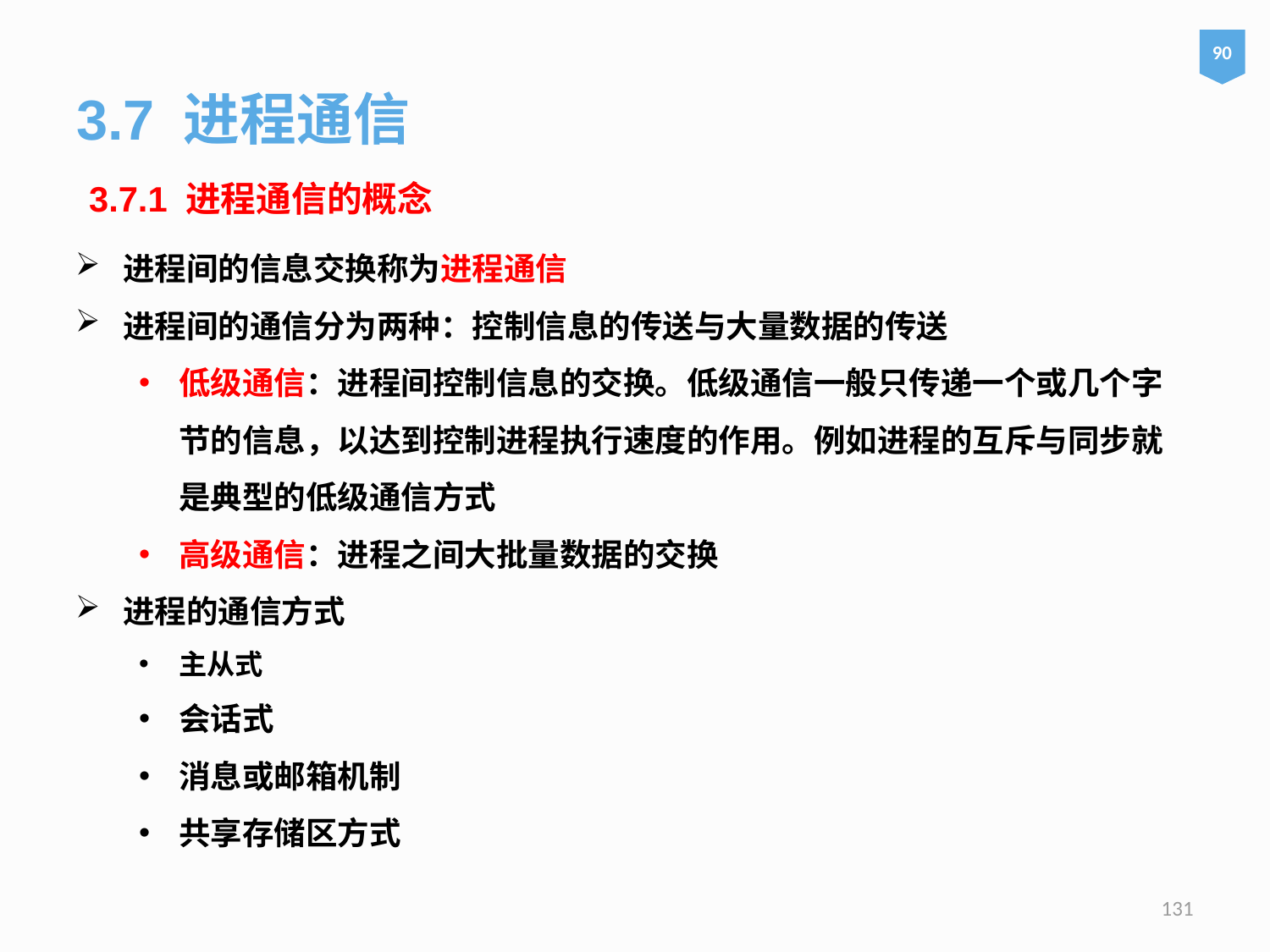

90
3.7 进程通信
3.7.1 进程通信的概念

进程间的信息交换称为进程通信
进程间的通信分为两种：控制信息的传送与大量数据的传送
低级通信：进程间控制信息的交换。低级通信一般只传递一个或几个字节的信息，以达到控制进程执行速度的作用。例如进程的互斥与同步就是典型的低级通信方式
高级通信：进程之间大批量数据的交换
进程的通信方式
主从式
会话式
消息或邮箱机制
共享存储区方式
131